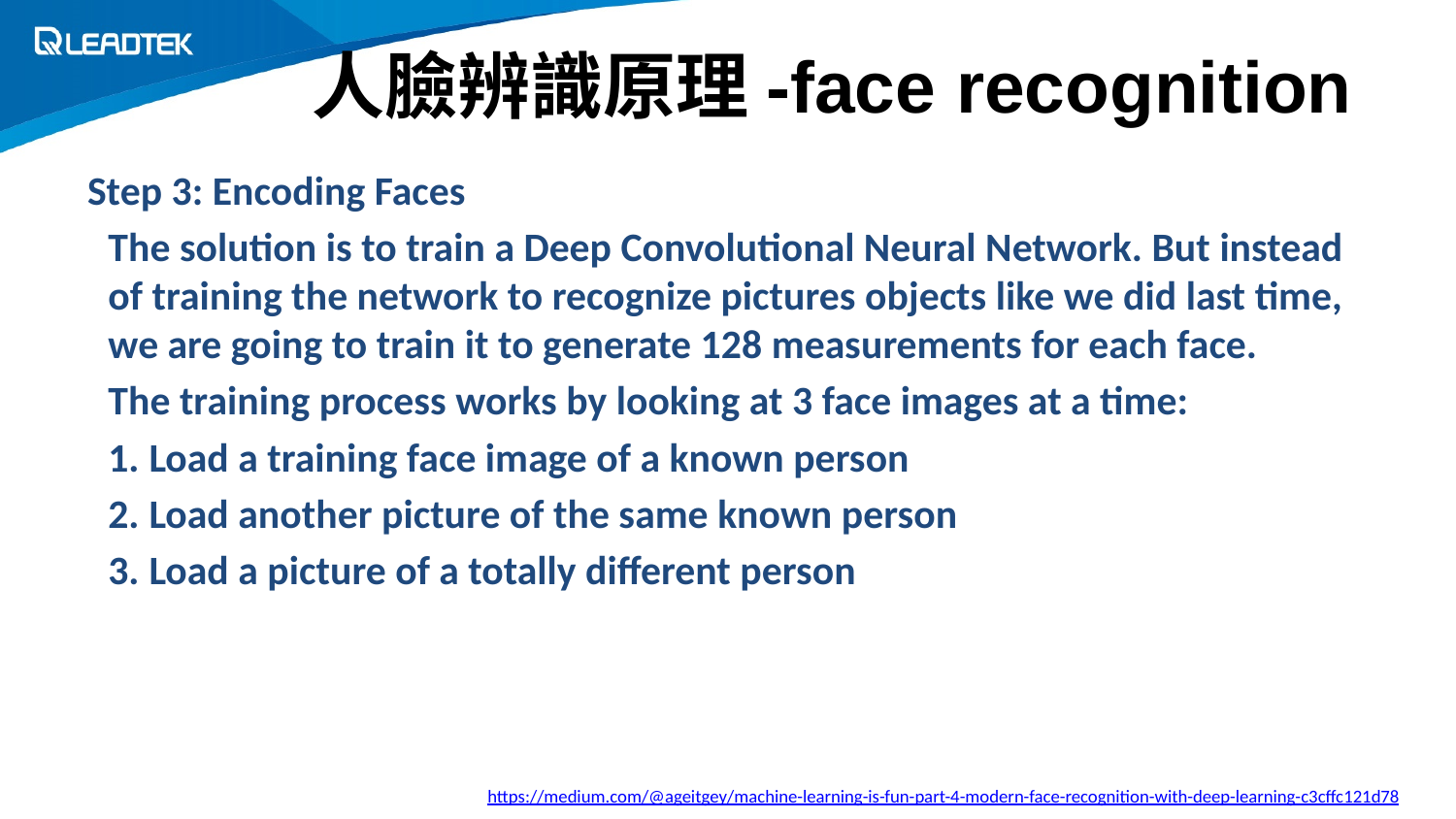

# 人臉辨識原理-face recognition
Step 3: Encoding Faces
The solution is to train a Deep Convolutional Neural Network. But instead of training the network to recognize pictures objects like we did last time, we are going to train it to generate 128 measurements for each face.
The training process works by looking at 3 face images at a time:
Load a training face image of a known person
Load another picture of the same known person
Load a picture of a totally different person

https://medium.com/@ageitgey/machine-learning-is-fun-part-4-modern-face-recognition-with-deep-learning-c3cffc121d78